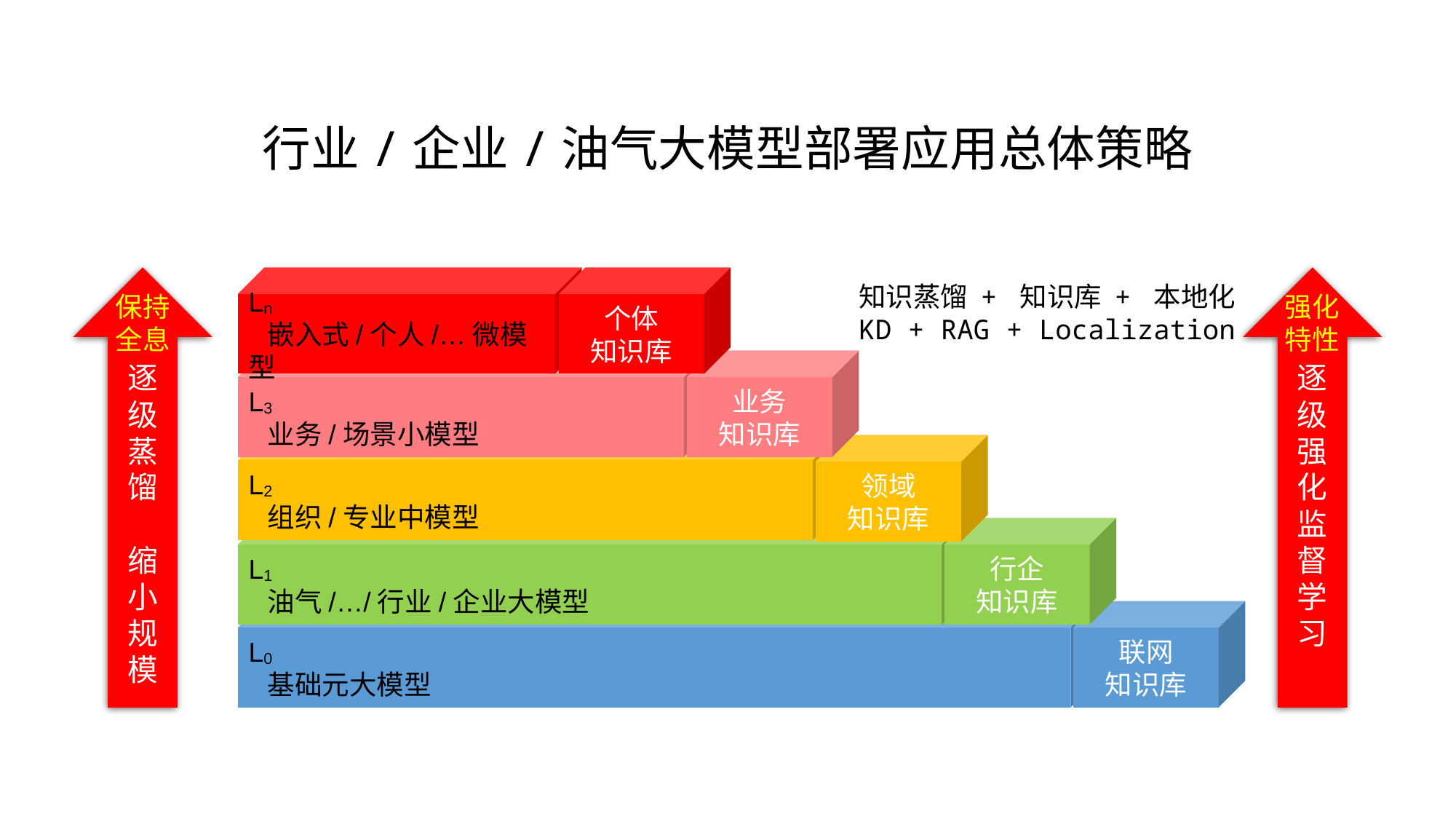

行业/企业/油气大模型部署应用总体策略

逐
级
蒸
馏

缩
小
规
模
保持
全息
Ln
  嵌入式/个人/…微模型
个体
知识库
业务
知识库
L3
  业务/场景小模型
L2
  组织/专业中模型
领域
知识库
L1
  油气/…/行业/企业大模型
行企
知识库
L0
  基础元大模型
联网
知识库
逐
级
强
化
监督学习
强化
特性
知识蒸馏 + 知识库 + 本地化
KD + RAG + Localization